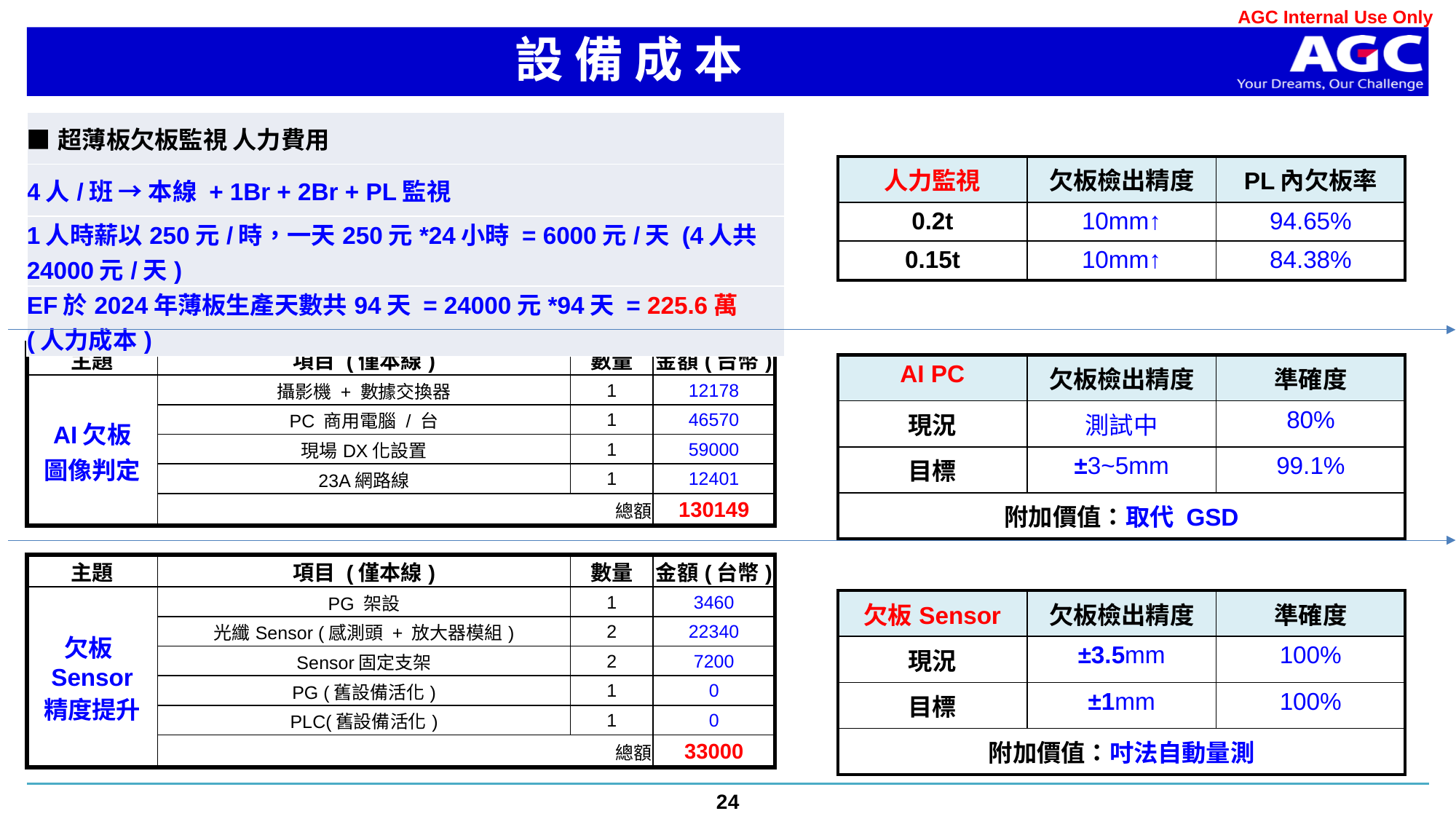

# 設 備 成 本
| ■超薄板欠板監視 人力費用 |
| --- |
| 4人/班 → 本線 + 1Br + 2Br + PL監視 |
| 1人時薪以250元/時，一天250元\*24小時 = 6000元/天 (4人共24000元/天) |
| EF於2024年薄板生產天數共94天 = 24000元\*94天 = 225.6萬 (人力成本) |
| 人力監視 | 欠板檢出精度 | PL內欠板率 |
| --- | --- | --- |
| 0.2t | 10mm↑ | 94.65% |
| 0.15t | 10mm↑ | 84.38% |
| 主題 | 項目 (僅本線) | 數量 | 金額(台幣) |
| --- | --- | --- | --- |
| AI欠板 圖像判定 | 攝影機 + 數據交換器 | 1 | 12178 |
|  | PC 商用電腦 / 台 | 1 | 46570 |
|  | 現場DX化設置 | 1 | 59000 |
|  | 23A網路線 | 1 | 12401 |
|  | 總額 |  | 130149 |
| AI PC | 欠板檢出精度 | 準確度 |
| --- | --- | --- |
| 現況 | 測試中 | 80% |
| 目標 | ±3~5mm | 99.1% |
| 附加價值：取代 GSD |  |  |
| 主題 | 項目 (僅本線) | 數量 | 金額(台幣) |
| --- | --- | --- | --- |
| 欠板Sensor 精度提升 | PG 架設 | 1 | 3460 |
|  | 光纖Sensor (感測頭 + 放大器模組) | 2 | 22340 |
|  | Sensor固定支架 | 2 | 7200 |
|  | PG (舊設備活化) | 1 | 0 |
|  | PLC(舊設備活化) | 1 | 0 |
|  | 總額 |  | 33000 |
| 欠板Sensor | 欠板檢出精度 | 準確度 |
| --- | --- | --- |
| 現況 | ±3.5mm | 100% |
| 目標 | ±1mm | 100% |
| 附加價值：吋法自動量測 |  |  |
24